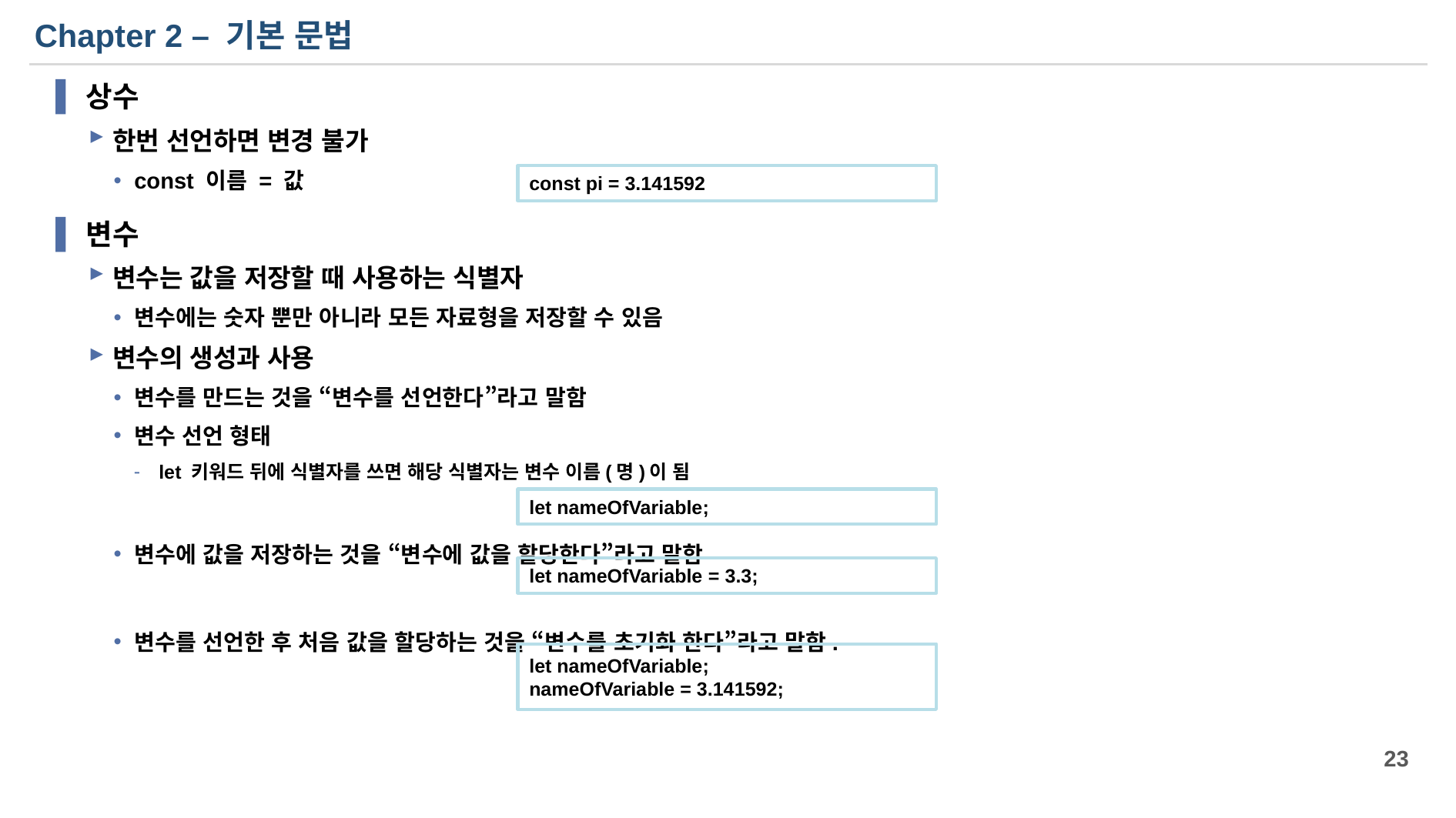

# Chapter 2 – 기본 문법
상수
한번 선언하면 변경 불가
const 이름 = 값
변수
변수는 값을 저장할 때 사용하는 식별자
변수에는 숫자 뿐만 아니라 모든 자료형을 저장할 수 있음
변수의 생성과 사용
변수를 만드는 것을 “변수를 선언한다”라고 말함
변수 선언 형태
let 키워드 뒤에 식별자를 쓰면 해당 식별자는 변수 이름(명)이 됨

변수에 값을 저장하는 것을 “변수에 값을 할당한다”라고 말함

변수를 선언한 후 처음 값을 할당하는 것을 “변수를 초기화 한다”라고 말함.

const pi = 3.141592
let nameOfVariable;
let nameOfVariable = 3.3;
let nameOfVariable;
nameOfVariable = 3.141592;
23